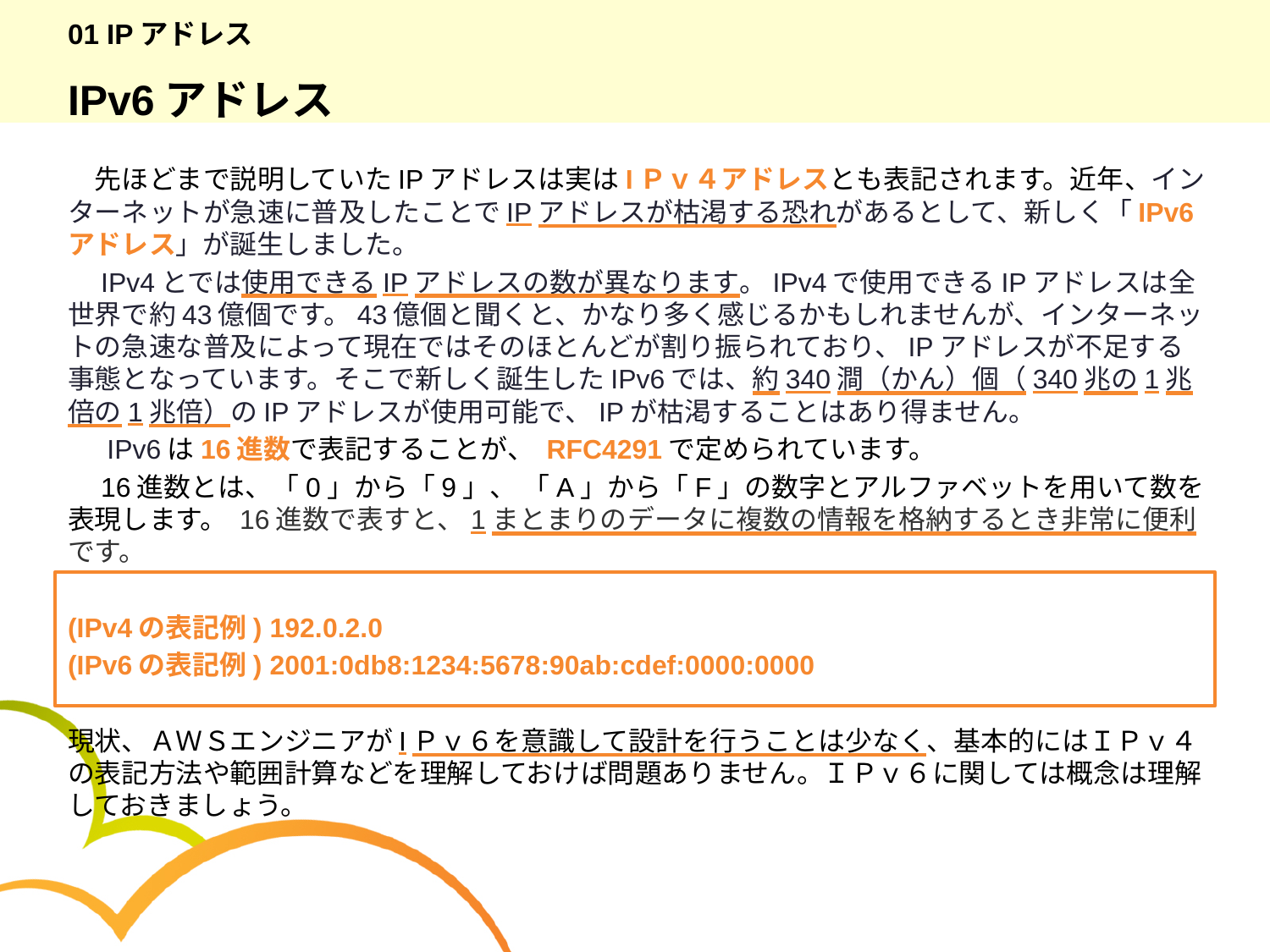

# 01 IPアドレス
IPv6アドレス
　先ほどまで説明していたIPアドレスは実はIＰｖ４アドレスとも表記されます。近年、インターネットが急速に普及したことでIPアドレスが枯渇する恐れがあるとして、新しく「IPv6アドレス」が誕生しました。
　IPv4とでは使用できるIPアドレスの数が異なります。IPv4で使用できるIPアドレスは全世界で約43億個です。43億個と聞くと、かなり多く感じるかもしれませんが、インターネットの急速な普及によって現在ではそのほとんどが割り振られており、IPアドレスが不足する事態となっています。そこで新しく誕生したIPv6では、約340澗（かん）個（340兆の1兆倍の1兆倍）のIPアドレスが使用可能で、IPが枯渇することはあり得ません。
　 IPv6は16進数で表記することが、 RFC4291で定められています。
　16進数とは、「0」から「9」、 「A」から「F」の数字とアルファベットを用いて数を表現します。 16進数で表すと、1まとまりのデータに複数の情報を格納するとき非常に便利です。

(IPv4の表記例) 192.0.2.0
(IPv6の表記例) 2001:0db8:1234:5678:90ab:cdef:0000:0000

現状、ＡＷＳエンジニアがIＰｖ６を意識して設計を行うことは少なく、基本的にはＩＰｖ４の表記方法や範囲計算などを理解しておけば問題ありません。ＩＰｖ６に関しては概念は理解しておきましょう。